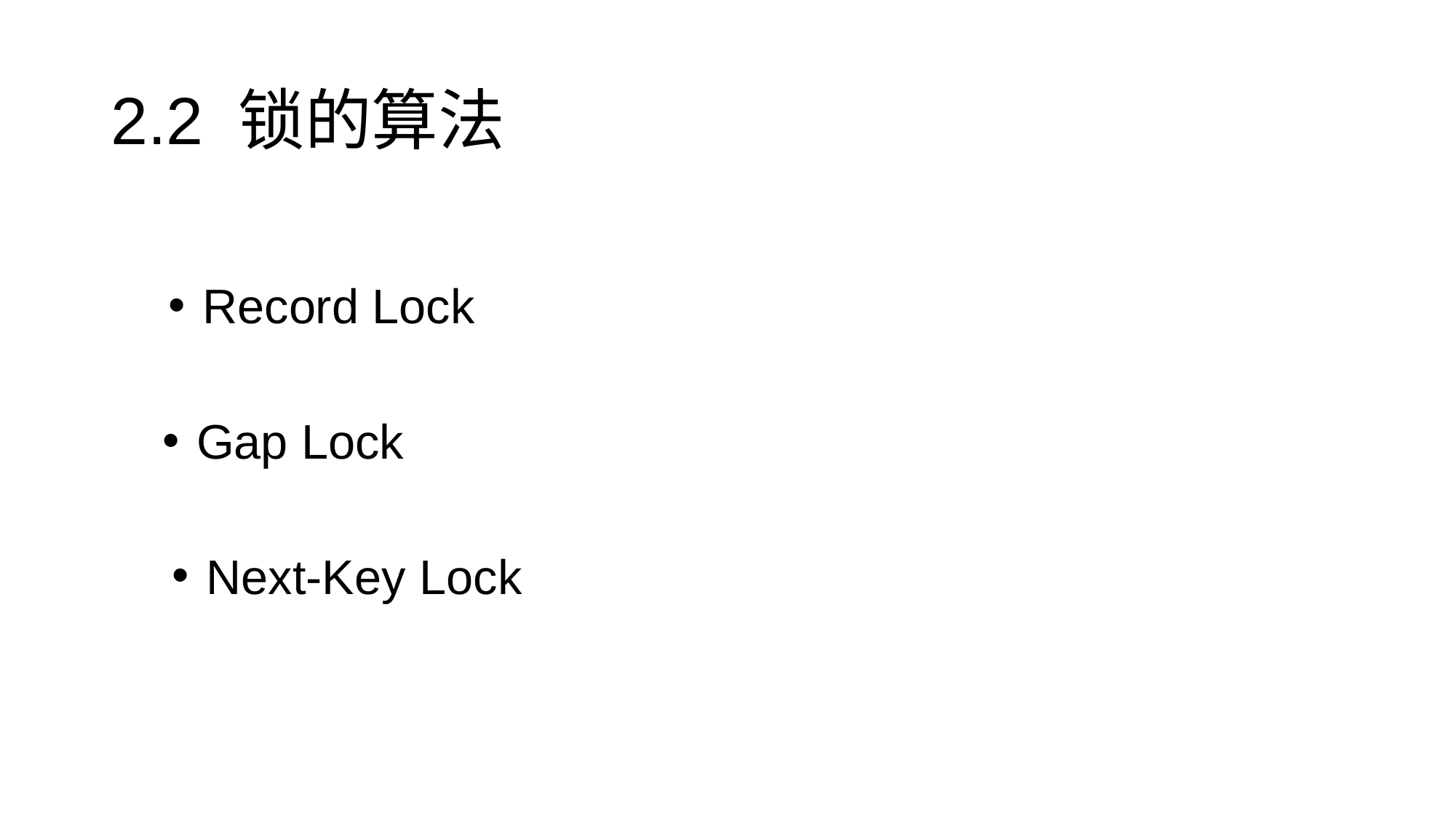

# 2.2 锁的算法
Record Lock
Gap Lock
Next-Key Lock